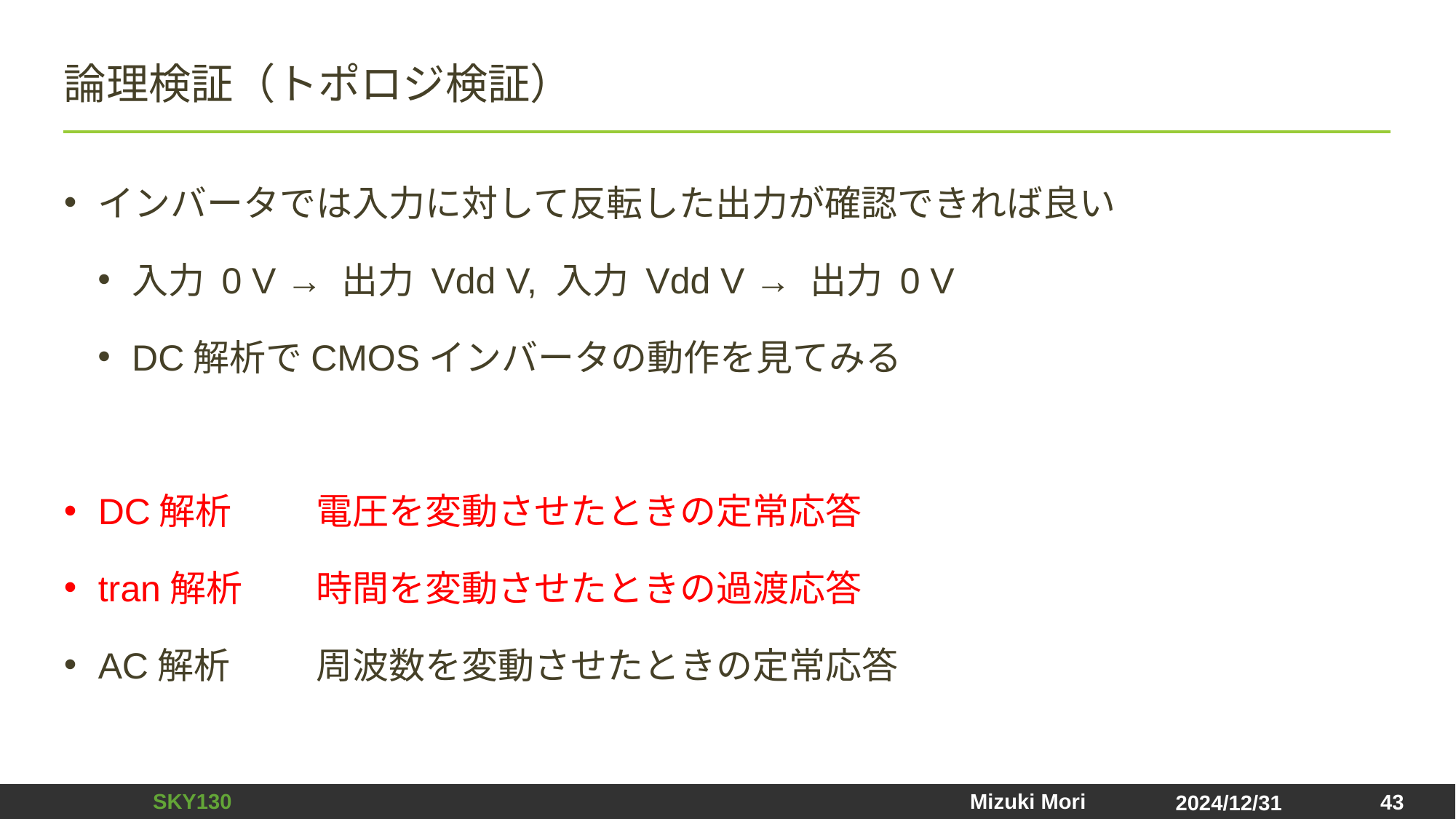

# 論理検証（トポロジ検証）
インバータでは入力に対して反転した出力が確認できれば良い
入力 0 V → 出力 Vdd V, 入力 Vdd V → 出力 0 V
DC解析でCMOSインバータの動作を見てみる

DC解析	電圧を変動させたときの定常応答
tran解析	時間を変動させたときの過渡応答
AC解析	周波数を変動させたときの定常応答

43
2024/12/31